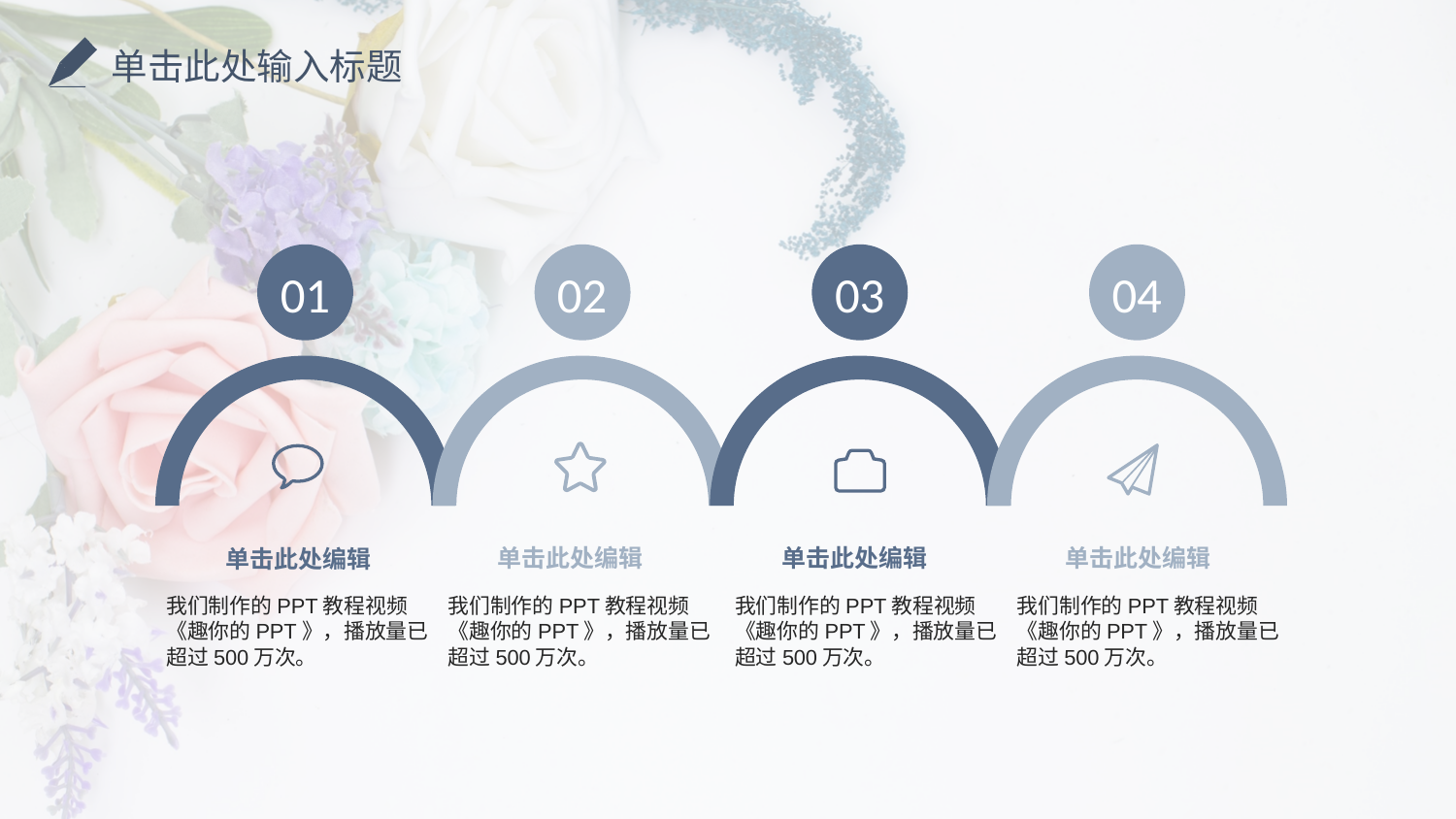

单击此处输入标题

01
02
03
04

单击此处编辑
单击此处编辑
单击此处编辑
单击此处编辑

我们制作的PPT教程视频《趣你的PPT》，播放量已超过500万次。
我们制作的PPT教程视频《趣你的PPT》，播放量已超过500万次。
我们制作的PPT教程视频《趣你的PPT》，播放量已超过500万次。
我们制作的PPT教程视频《趣你的PPT》，播放量已超过500万次。